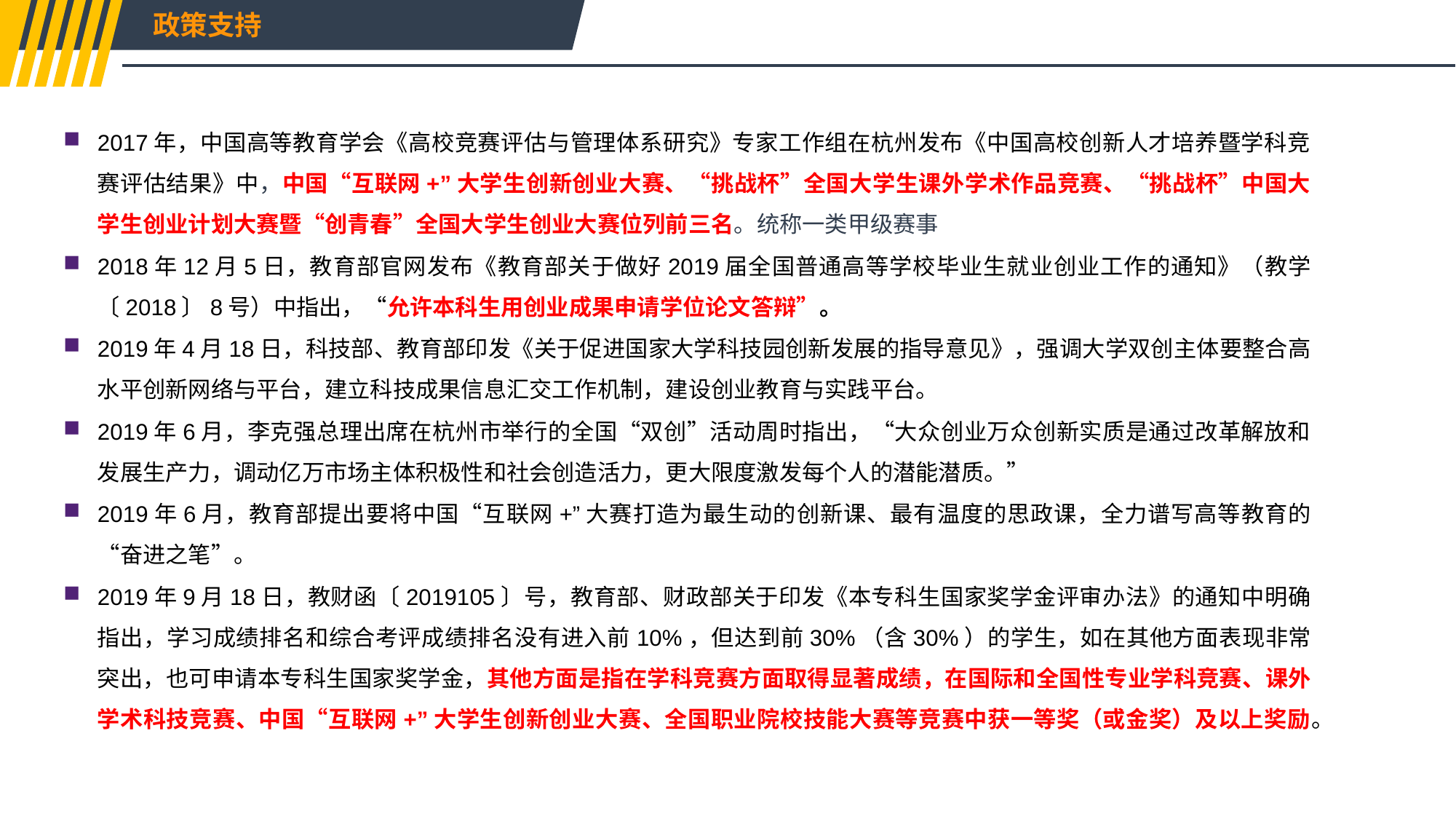

政策支持
2017年，中国高等教育学会《高校竞赛评估与管理体系研究》专家工作组在杭州发布《中国高校创新人才培养暨学科竞赛评估结果》中，中国“互联网+”大学生创新创业大赛、“挑战杯”全国大学生课外学术作品竞赛、“挑战杯”中国大学生创业计划大赛暨“创青春”全国大学生创业大赛位列前三名。统称一类甲级赛事
2018年12月5日，教育部官网发布《教育部关于做好2019届全国普通高等学校毕业生就业创业工作的通知》（教学〔2018〕8号）中指出，“允许本科生用创业成果申请学位论文答辩”。
2019年4月18日，科技部、教育部印发《关于促进国家大学科技园创新发展的指导意见》，强调大学双创主体要整合高水平创新网络与平台，建立科技成果信息汇交工作机制，建设创业教育与实践平台。
2019年6月，李克强总理出席在杭州市举行的全国“双创”活动周时指出，“大众创业万众创新实质是通过改革解放和发展生产力，调动亿万市场主体积极性和社会创造活力，更大限度激发每个人的潜能潜质。”
2019年6月，教育部提出要将中国“互联网+”大赛打造为最生动的创新课、最有温度的思政课，全力谱写高等教育的“奋进之笔”。
2019年9月18日，教财函〔2019105〕号，教育部、财政部关于印发《本专科生国家奖学金评审办法》的通知中明确指出，学习成绩排名和综合考评成绩排名没有进入前10%，但达到前30%（含30%）的学生，如在其他方面表现非常突出，也可申请本专科生国家奖学金，其他方面是指在学科竞赛方面取得显著成绩，在国际和全国性专业学科竞赛、课外学术科技竞赛、中国“互联网+”大学生创新创业大赛、全国职业院校技能大赛等竞赛中获一等奖（或金奖）及以上奖励。